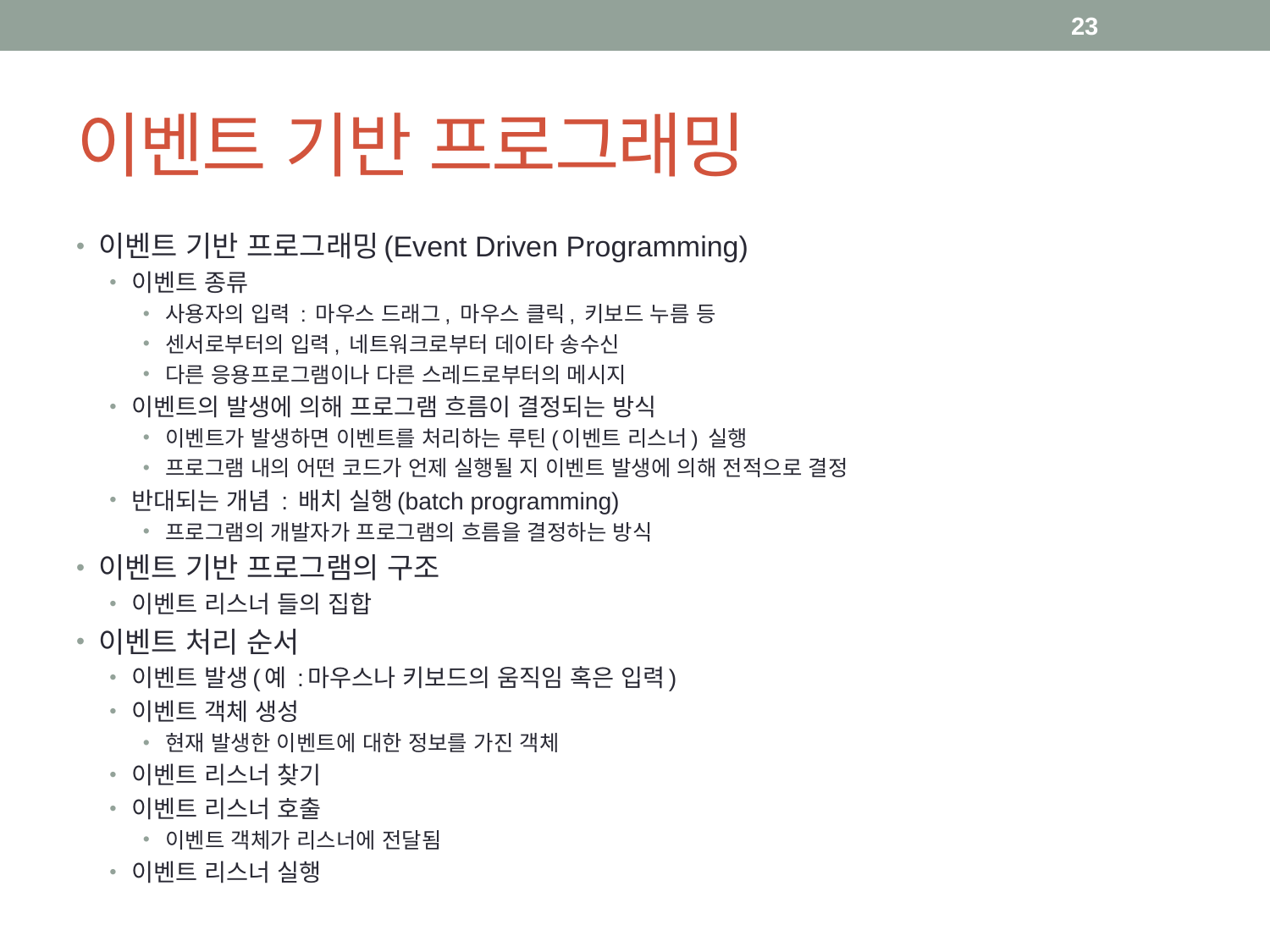

23
# 이벤트 기반 프로그래밍
이벤트 기반 프로그래밍(Event Driven Programming)
이벤트 종류
사용자의 입력 : 마우스 드래그, 마우스 클릭, 키보드 누름 등
센서로부터의 입력, 네트워크로부터 데이타 송수신
다른 응용프로그램이나 다른 스레드로부터의 메시지
이벤트의 발생에 의해 프로그램 흐름이 결정되는 방식
이벤트가 발생하면 이벤트를 처리하는 루틴(이벤트 리스너) 실행
프로그램 내의 어떤 코드가 언제 실행될 지 이벤트 발생에 의해 전적으로 결정
반대되는 개념 : 배치 실행(batch programming)
프로그램의 개발자가 프로그램의 흐름을 결정하는 방식
이벤트 기반 프로그램의 구조
이벤트 리스너 들의 집합
이벤트 처리 순서
이벤트 발생(예 :마우스나 키보드의 움직임 혹은 입력)
이벤트 객체 생성
현재 발생한 이벤트에 대한 정보를 가진 객체
이벤트 리스너 찾기
이벤트 리스너 호출
이벤트 객체가 리스너에 전달됨
이벤트 리스너 실행